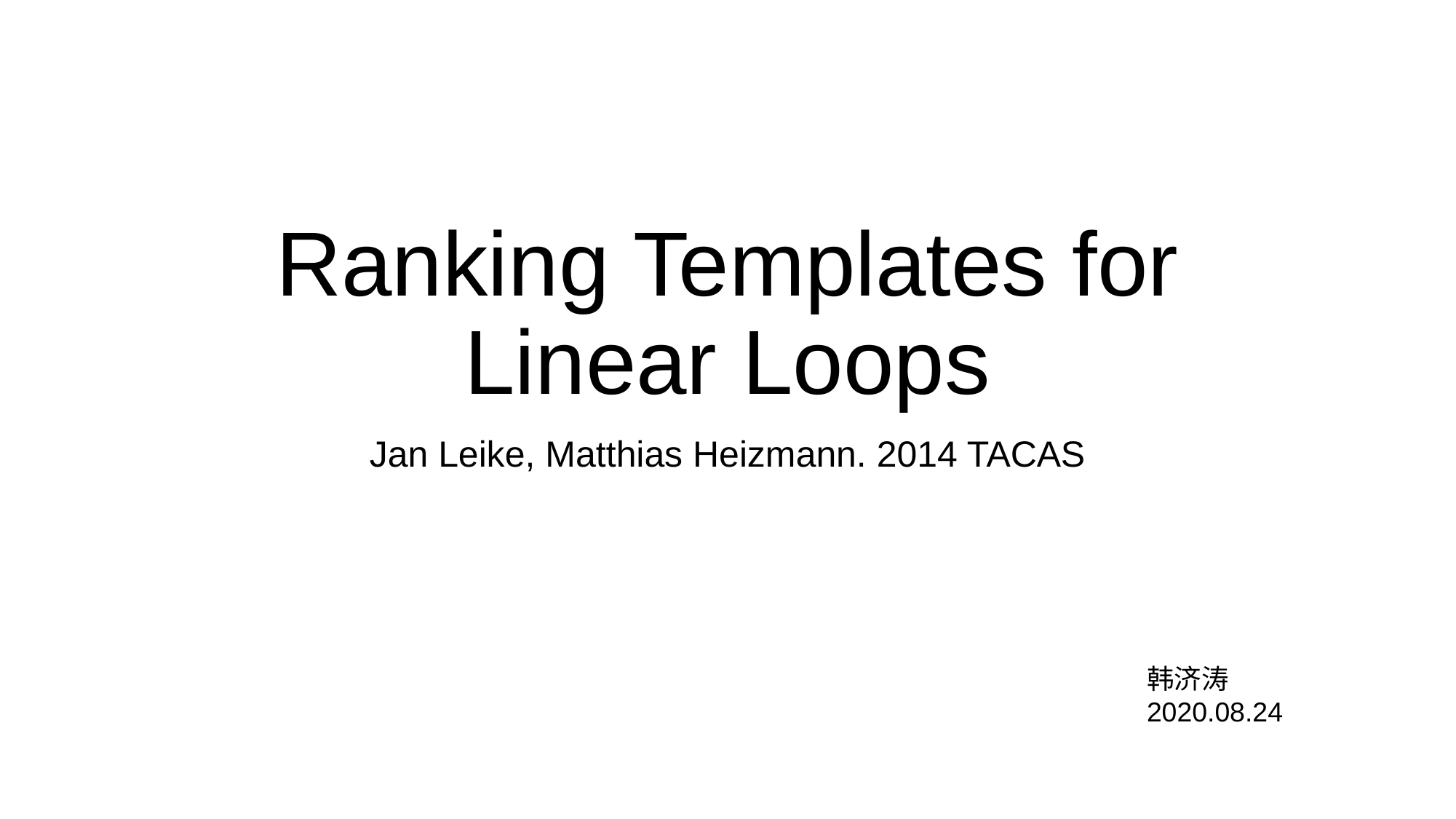

# Ranking Templates for Linear Loops
Jan Leike, Matthias Heizmann. 2014 TACAS

韩济涛
2020.08.24